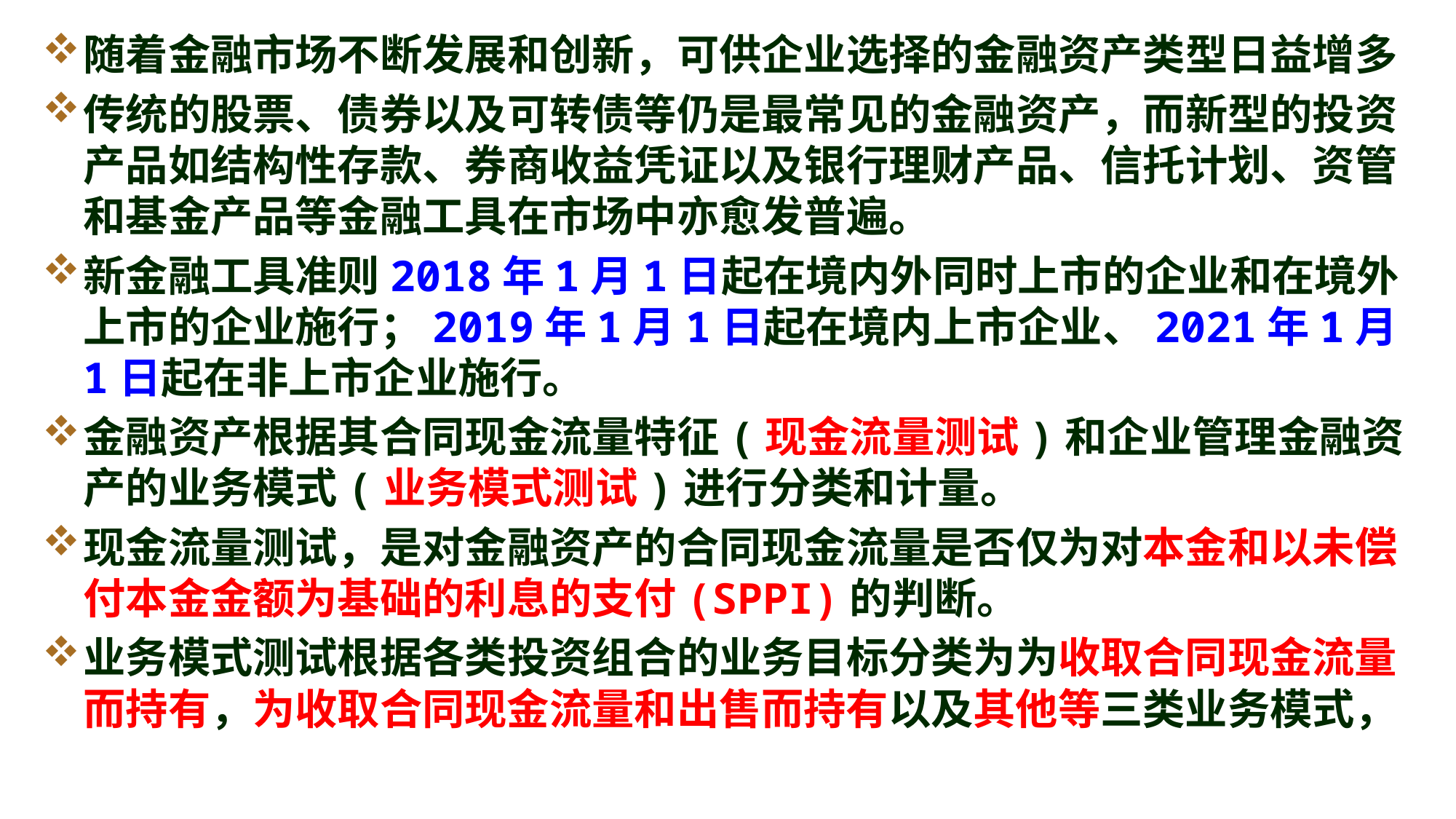

随着金融市场不断发展和创新，可供企业选择的金融资产类型日益增多
传统的股票、债券以及可转债等仍是最常见的金融资产，而新型的投资产品如结构性存款、券商收益凭证以及银行理财产品、信托计划、资管和基金产品等金融工具在市场中亦愈发普遍。
新金融工具准则2018年1月1日起在境内外同时上市的企业和在境外上市的企业施行；2019年1月1日起在境内上市企业、2021年1月1日起在非上市企业施行。
金融资产根据其合同现金流量特征(现金流量测试)和企业管理金融资产的业务模式(业务模式测试)进行分类和计量。
现金流量测试，是对金融资产的合同现金流量是否仅为对本金和以未偿付本金金额为基础的利息的支付(SPPI)的判断。
业务模式测试根据各类投资组合的业务目标分类为为收取合同现金流量而持有，为收取合同现金流量和出售而持有以及其他等三类业务模式，